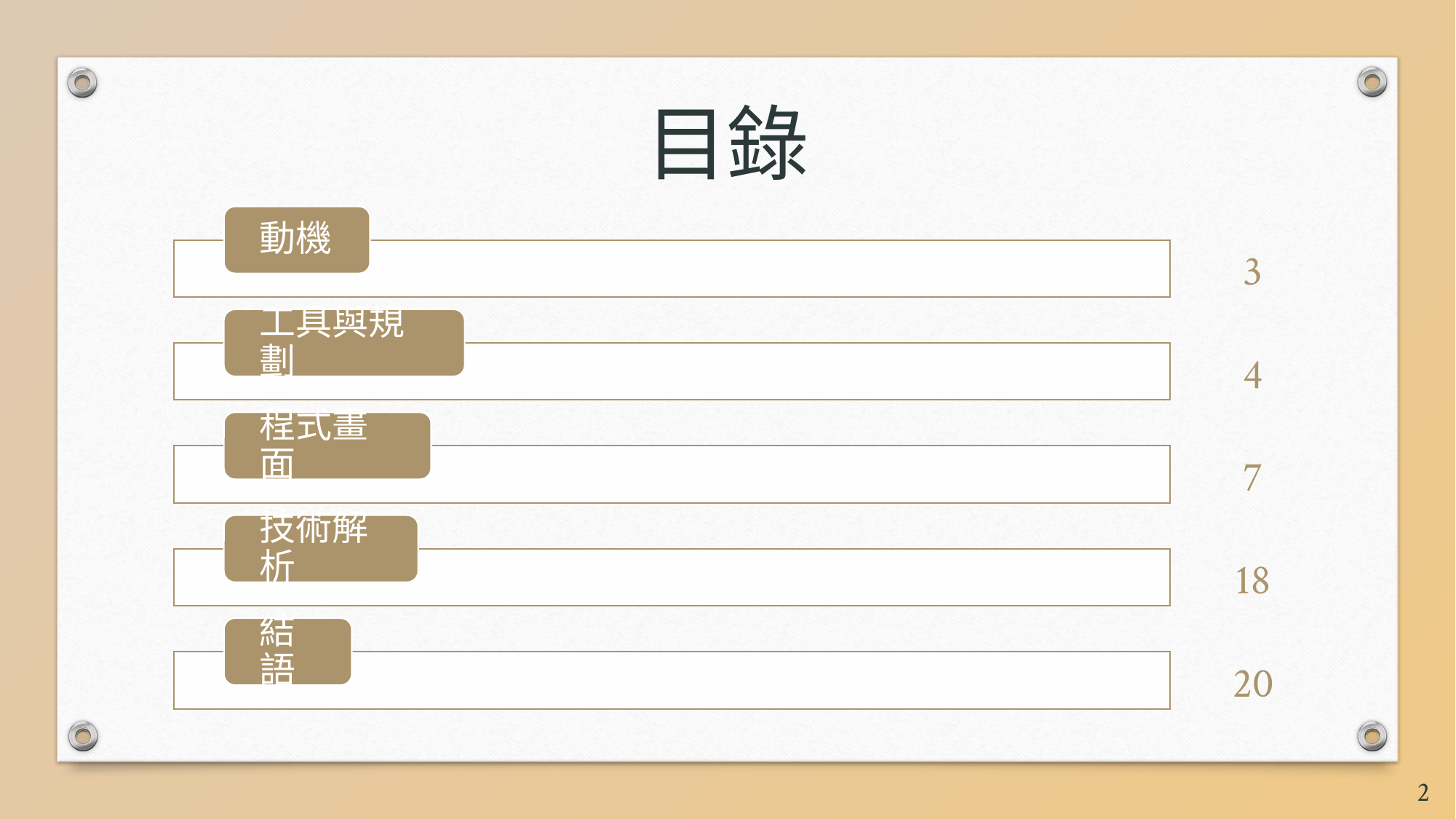

目錄

動機
工具與規劃
程式畫面
技術解析
結語
3
4
7
18
20
2